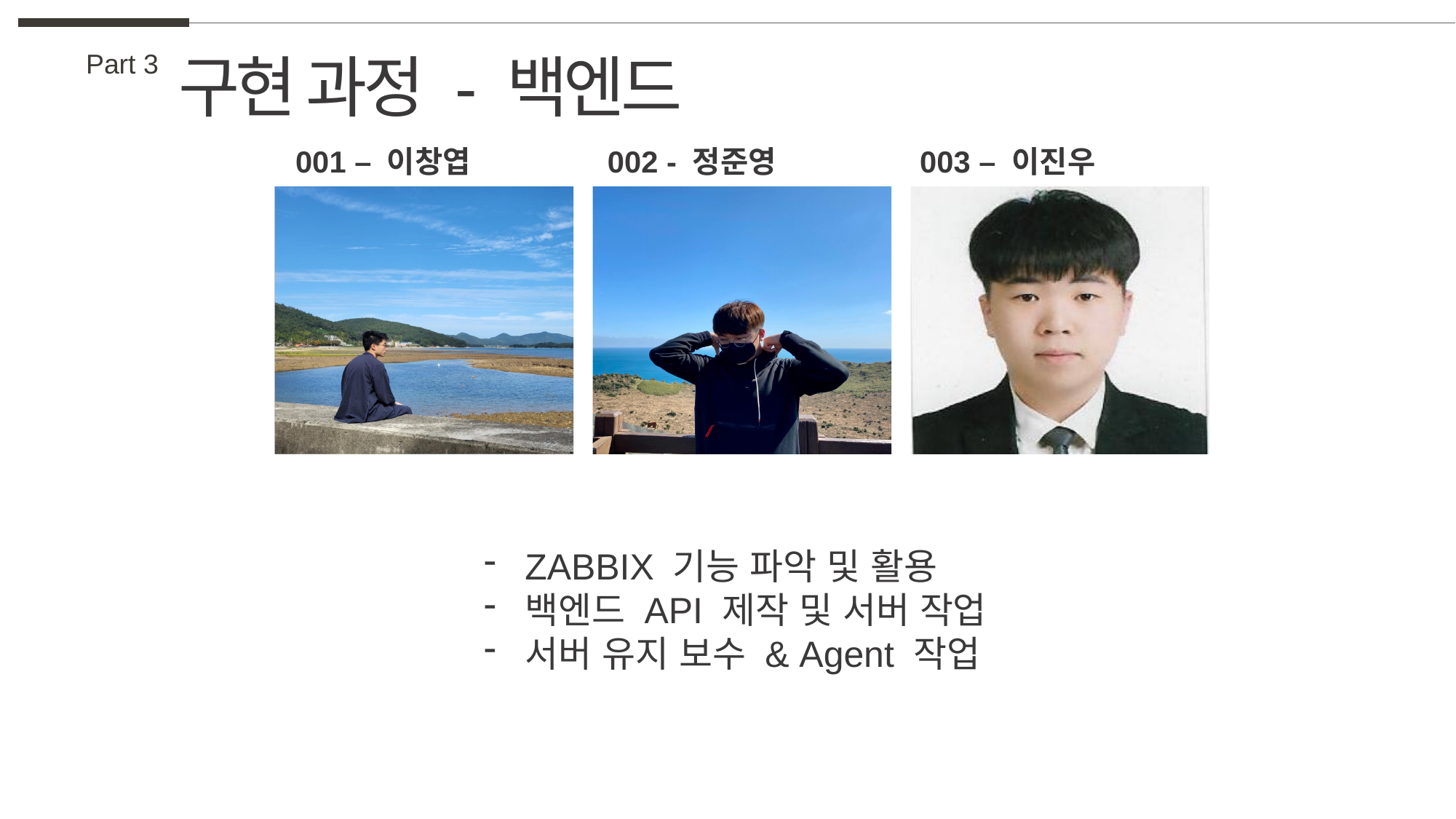

구현 과정 - 백엔드
Part 3
001 – 이창엽
002 - 정준영
003 – 이진우

ZABBIX 기능 파악 및 활용
백엔드 API 제작 및 서버 작업
서버 유지 보수 & Agent 작업